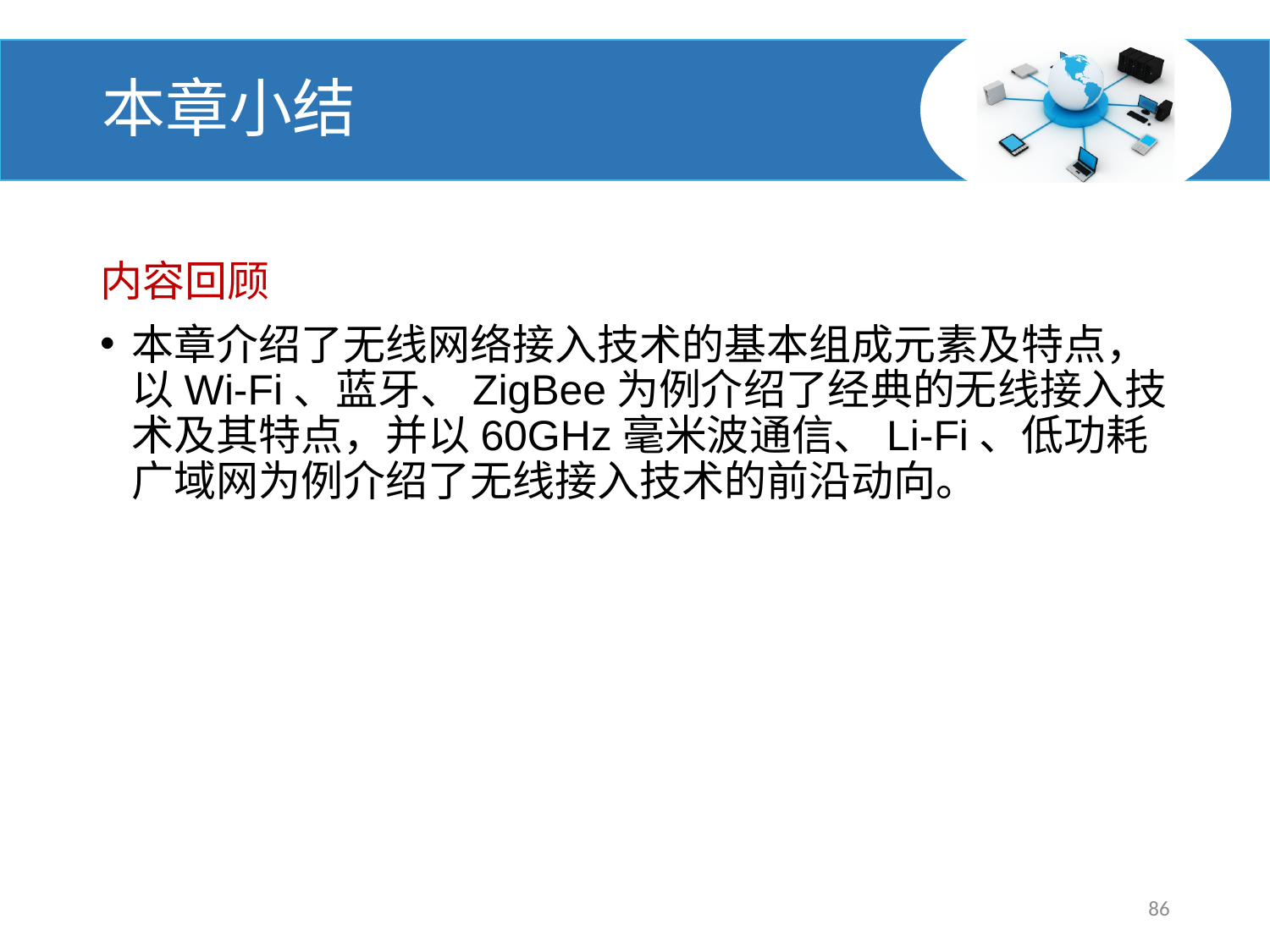

# 本章小结
内容回顾
本章介绍了无线网络接入技术的基本组成元素及特点，以Wi-Fi、蓝牙、ZigBee为例介绍了经典的无线接入技术及其特点，并以60GHz毫米波通信、Li-Fi、低功耗广域网为例介绍了无线接入技术的前沿动向。
86